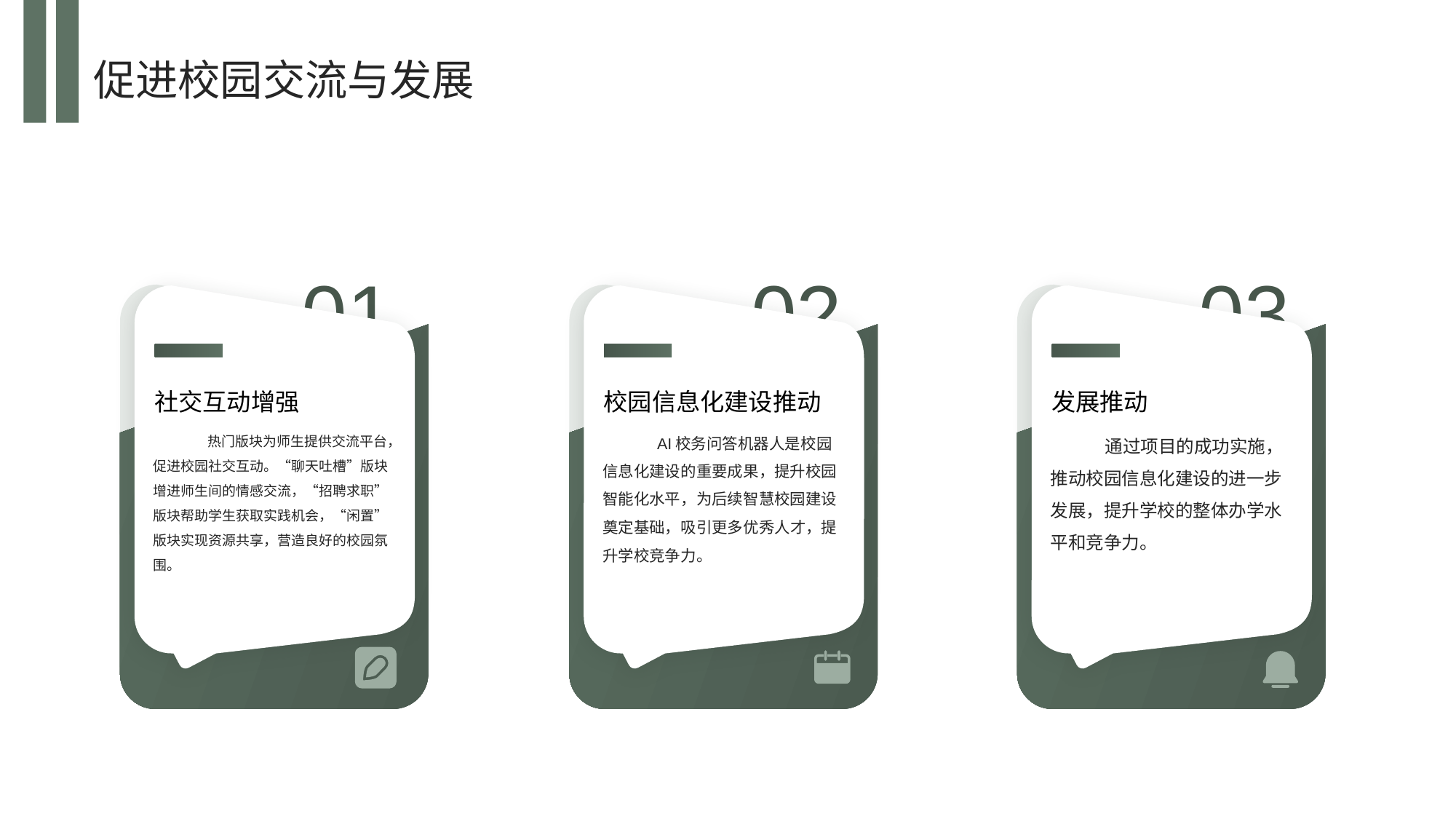

促进校园交流与发展
01
02
03

社交互动增强
校园信息化建设推动
发展推动
热门版块为师生提供交流平台，促进校园社交互动。“聊天吐槽”版块增进师生间的情感交流，“招聘求职”版块帮助学生获取实践机会，“闲置”版块实现资源共享，营造良好的校园氛围。

AI校务问答机器人是校园信息化建设的重要成果，提升校园智能化水平，为后续智慧校园建设奠定基础，吸引更多优秀人才，提升学校竞争力。
通过项目的成功实施，推动校园信息化建设的进一步发展，提升学校的整体办学水平和竞争力。